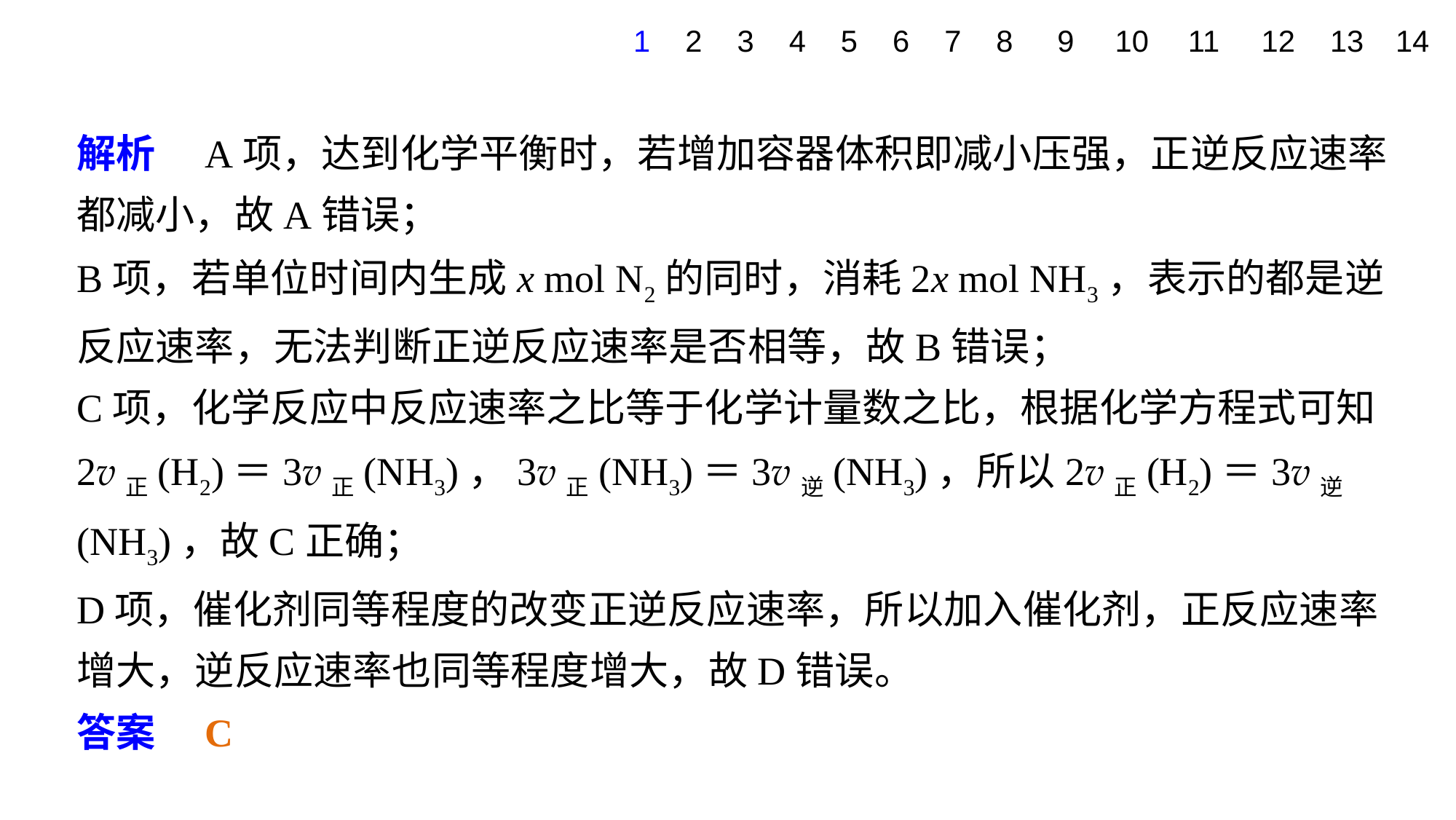

1
2
3
4
5
6
7
8
9
10
11
12
13
14
解析　A项，达到化学平衡时，若增加容器体积即减小压强，正逆反应速率都减小，故A错误；
B项，若单位时间内生成x mol N2的同时，消耗2x mol NH3，表示的都是逆反应速率，无法判断正逆反应速率是否相等，故B错误；
C项，化学反应中反应速率之比等于化学计量数之比，根据化学方程式可知2v正(H2)＝3v正(NH3)，3v正(NH3)＝3v逆(NH3)，所以2v正(H2)＝3v逆(NH3)，故C正确；
D项，催化剂同等程度的改变正逆反应速率，所以加入催化剂，正反应速率增大，逆反应速率也同等程度增大，故D错误。
答案　C